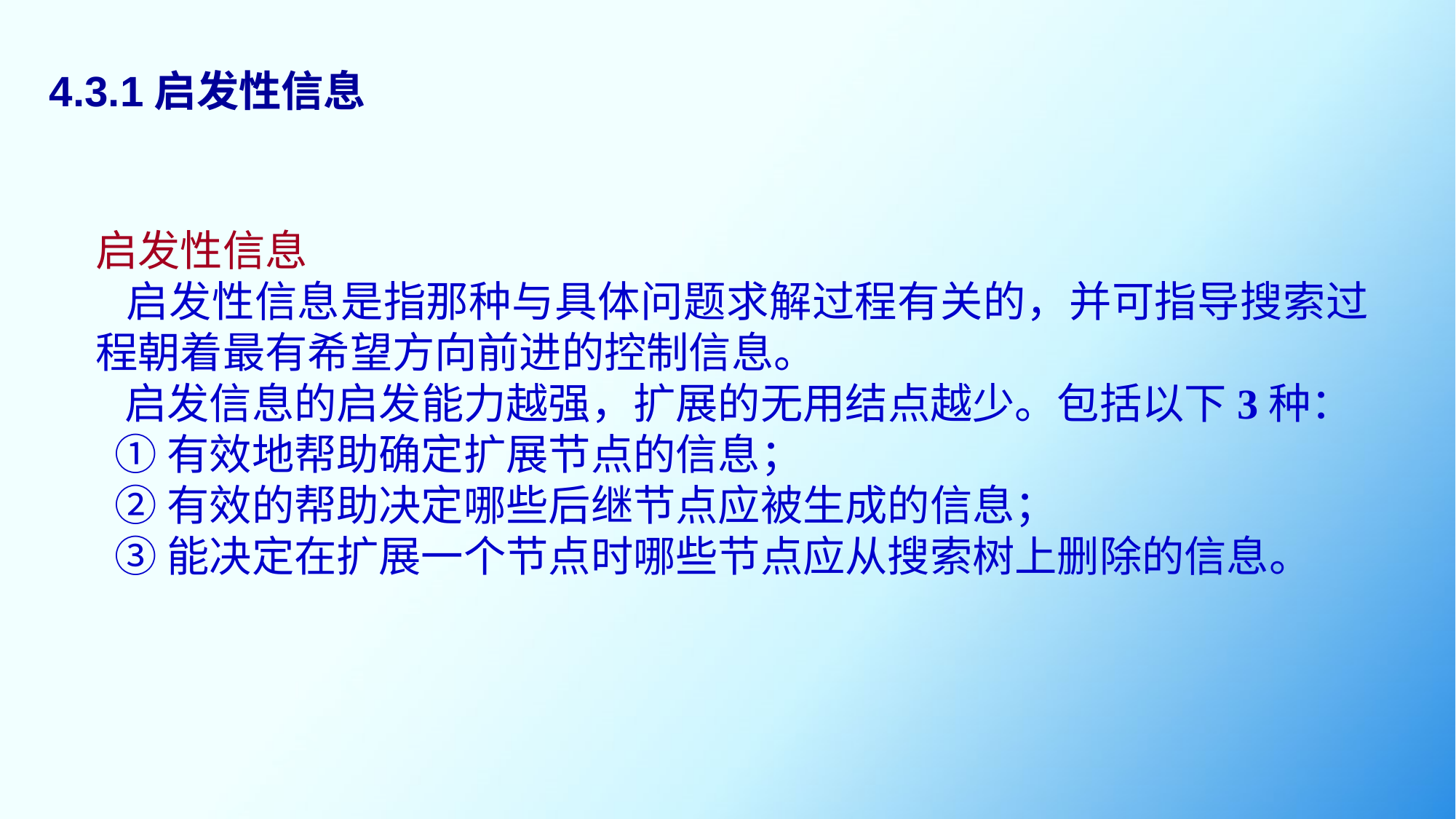

4.3.1启发性信息
启发性信息
  启发性信息是指那种与具体问题求解过程有关的，并可指导搜索过程朝着最有希望方向前进的控制信息。
  启发信息的启发能力越强，扩展的无用结点越少。包括以下3种：
  ①有效地帮助确定扩展节点的信息；
  ②有效的帮助决定哪些后继节点应被生成的信息；
  ③能决定在扩展一个节点时哪些节点应从搜索树上删除的信息。